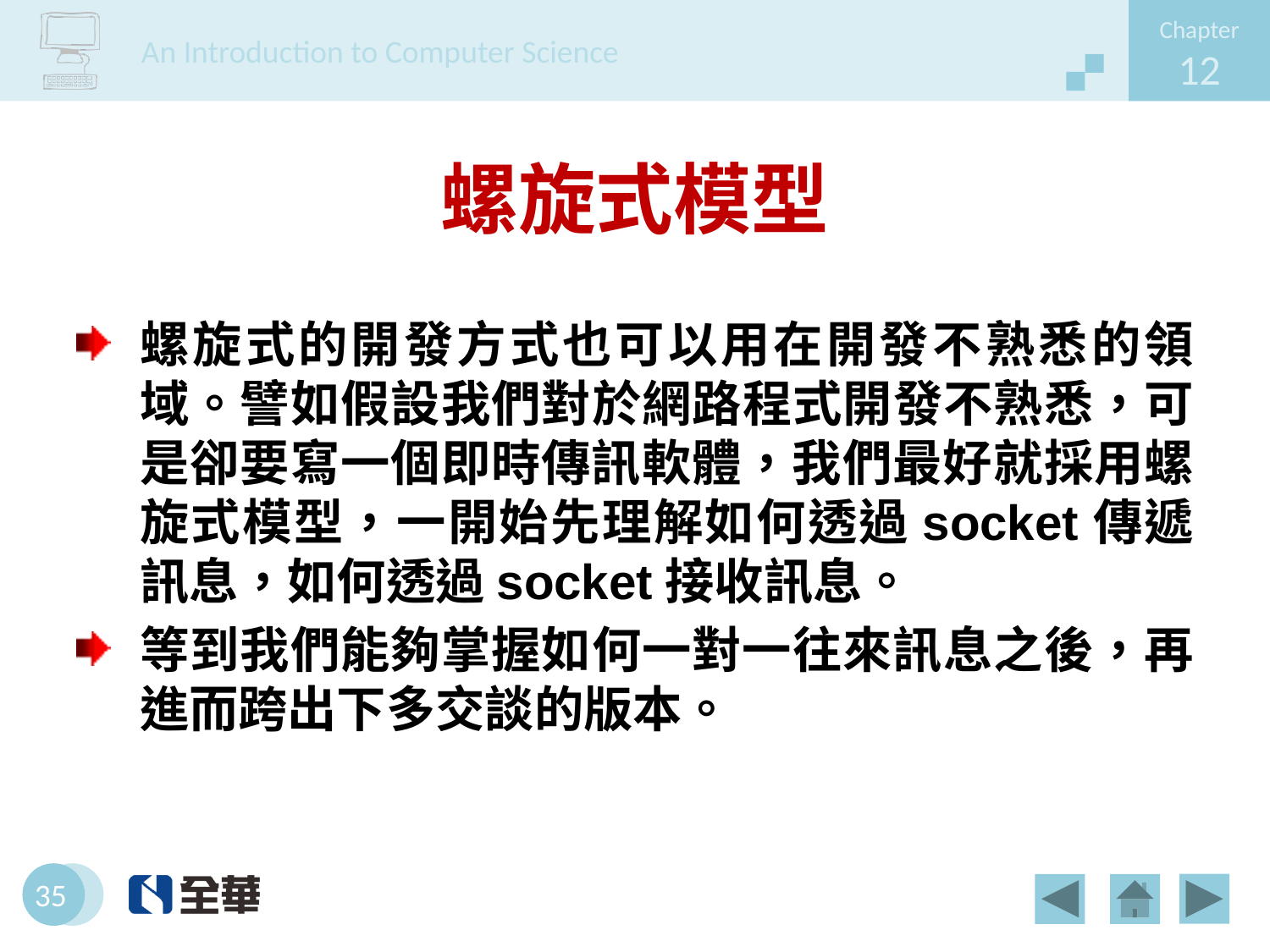

# 螺旋式模型
螺旋式的開發方式也可以用在開發不熟悉的領域。譬如假設我們對於網路程式開發不熟悉，可是卻要寫一個即時傳訊軟體，我們最好就採用螺旋式模型，一開始先理解如何透過socket傳遞訊息，如何透過socket接收訊息。
等到我們能夠掌握如何一對一往來訊息之後，再進而跨出下多交談的版本。